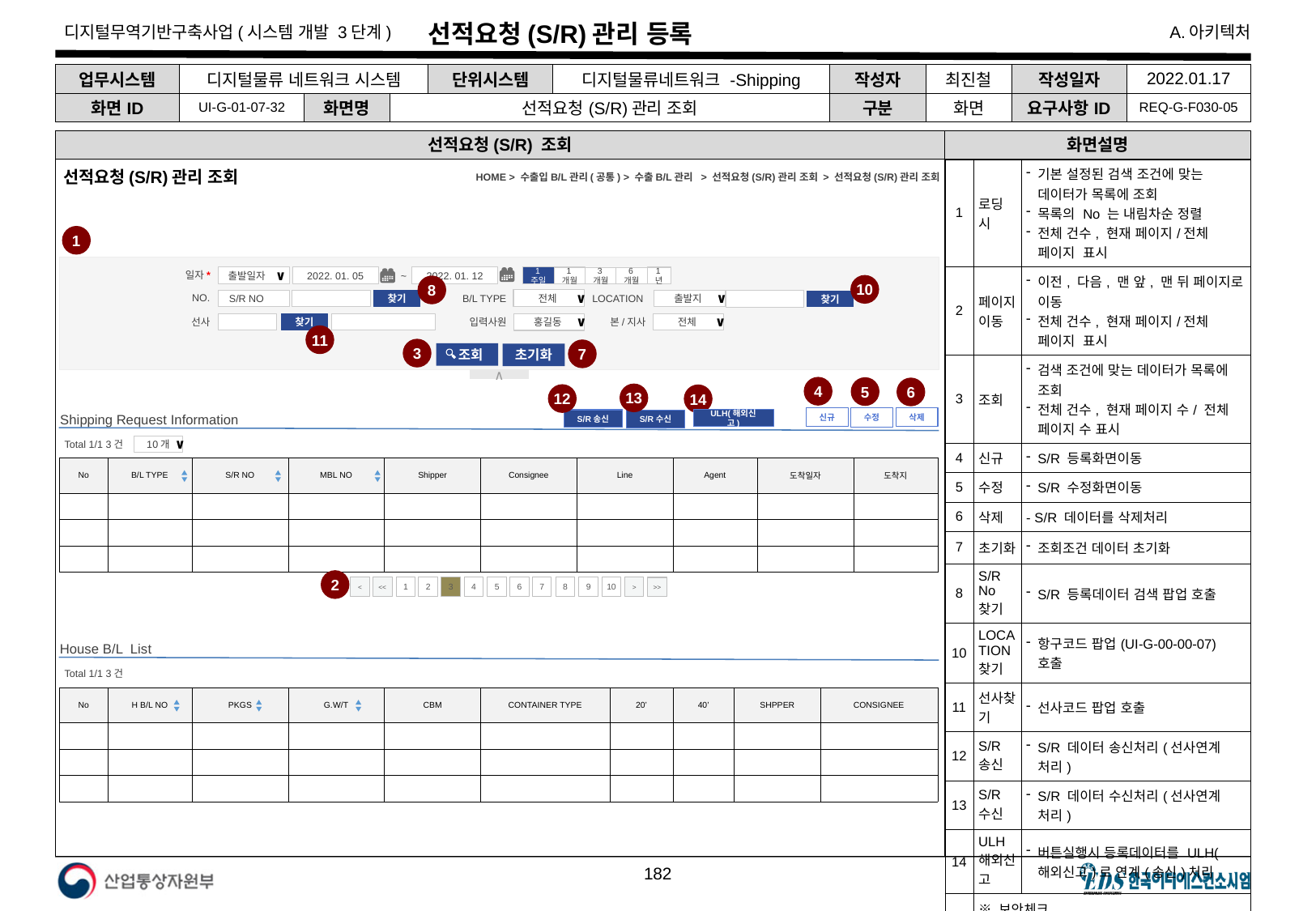

# 선적요청(S/R)관리 등록
| 업무시스템 | 디지털물류 네트워크 시스템 |  |  | 단위시스템 | 디지털물류네트워크 -Shipping | 작성자 | 최진철 | 작성일자 | 2022.01.17 |
| --- | --- | --- | --- | --- | --- | --- | --- | --- | --- |
| 화면ID | UI-G-01-07-32 | 화면명 | 선적요청(S/R)관리 조회 |  |  | 구분 | 화면 | 요구사항ID | REQ-G-F030-05 |
선적요청(S/R) 조회
화면설명

선적요청(S/R)관리 조회
HOME > 수출입B/L관리(공통) > 수출B/L관리  > 선적요청(S/R)관리 조회 > 선적요청(S/R)관리 조회
| 1 | 로딩 시 | 기본 설정된 검색 조건에 맞는 데이터가 목록에 조회 목록의 No 는 내림차순 정렬 전체 건수, 현재 페이지/전체 페이지 표시 |
| --- | --- | --- |
| 2 | 페이지 이동 | 이전, 다음, 맨 앞, 맨 뒤 페이지로 이동 전체 건수, 현재 페이지/전체 페이지 표시 |
| 3 | 조회 | 검색 조건에 맞는 데이터가 목록에 조회 전체 건수, 현재 페이지 수/ 전체 페이지 수 표시 |
| 4 | 신규 | S/R 등록화면이동 |
| 5 | 수정 | S/R 수정화면이동 |
| 6 | 삭제 | - S/R 데이터를 삭제처리 |
| 7 | 초기화 | 조회조건 데이터 초기화 |
| 8 | S/R No 찾기 | S/R 등록데이터 검색 팝업 호출 |
| 10 | LOCATION 찾기 | 항구코드 팝업(UI-G-00-00-07) 호출 |
| 11 | 선사찾기 | 선사코드 팝업 호출 |
| 12 | S/R송신 | S/R 데이터 송신처리(선사연계 처리) |
| 13 | S/R수신 | S/R 데이터 수신처리(선사연계 처리) |
| 14 | ULH해외신고 | 버튼실행시 등록데이터를 ULH(해외신고)로 연계(송신)처리 |
|  | ※ 보안체크 SR3-1. 예외처리 : 에러 시 시스템 정보 노출차단(에러 시 오류페이지 이동 공통 적용) |  |

1

∧
일자*
1주일
2022. 01. 05
~
2022. 01. 12

출발일자
∨
1년
1개월
6개월
3개월
10
8
NO.
B/L TYPE
LOCATION
전체
∨
S/R NO
출발지
∨

찾기
찾기
선사
본/지사
입력사원
전체
∨

홍길동
∨
찾기
11
3
7
 조회

초기화
4
5
6
13
12
14
신규
삭제
수정
Shipping Request Information
ULH(해외신고)
S/R송신
S/R수신
Total 1/1 3건
10개
∨
▲
▼
▲
▼
| No | B/L TYPE | S/R NO | MBL NO | Shipper | Consignee | Line | Agent | 도착일자 | 도착지 |
| --- | --- | --- | --- | --- | --- | --- | --- | --- | --- |
|  |  |  |  |  |  |  |  |  |  |
|  |  |  |  |  |  |  |  |  |  |
|  |  |  |  |  |  |  |  |  |  |

2
<
<<
1
2
3
4
5
6
7
8
9
10
>
>>
House B/L  List
Total 1/1 3건
▲
▼
▲
▼
| No | H B/L NO | PKGS | G.W/T | CBM | CONTAINER TYPE | 20’ | 40’ | SHPPER | CONSIGNEE |
| --- | --- | --- | --- | --- | --- | --- | --- | --- | --- |
|  |  |  |  |  |  |  |  |  |  |
|  |  |  |  |  |  |  |  |  |  |
|  |  |  |  |  |  |  |  |  |  |